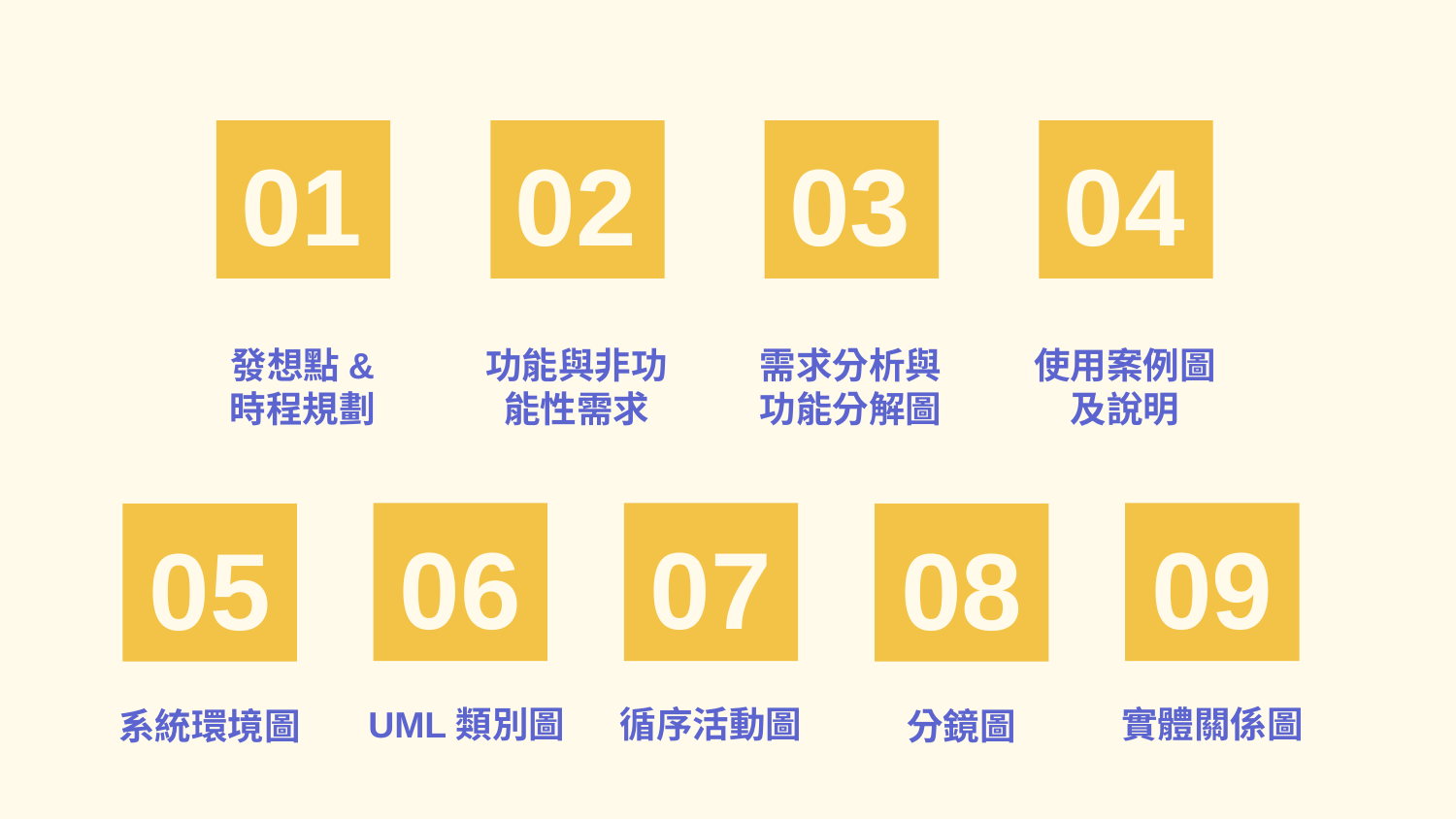

01
02
03
04

# 發想點& 時程規劃
功能與非功能性需求
需求分析與功能分解圖
使用案例圖及說明
06

UML類別圖
07

循序活動圖
09

實體關係圖
05

系統環境圖
08

分鏡圖